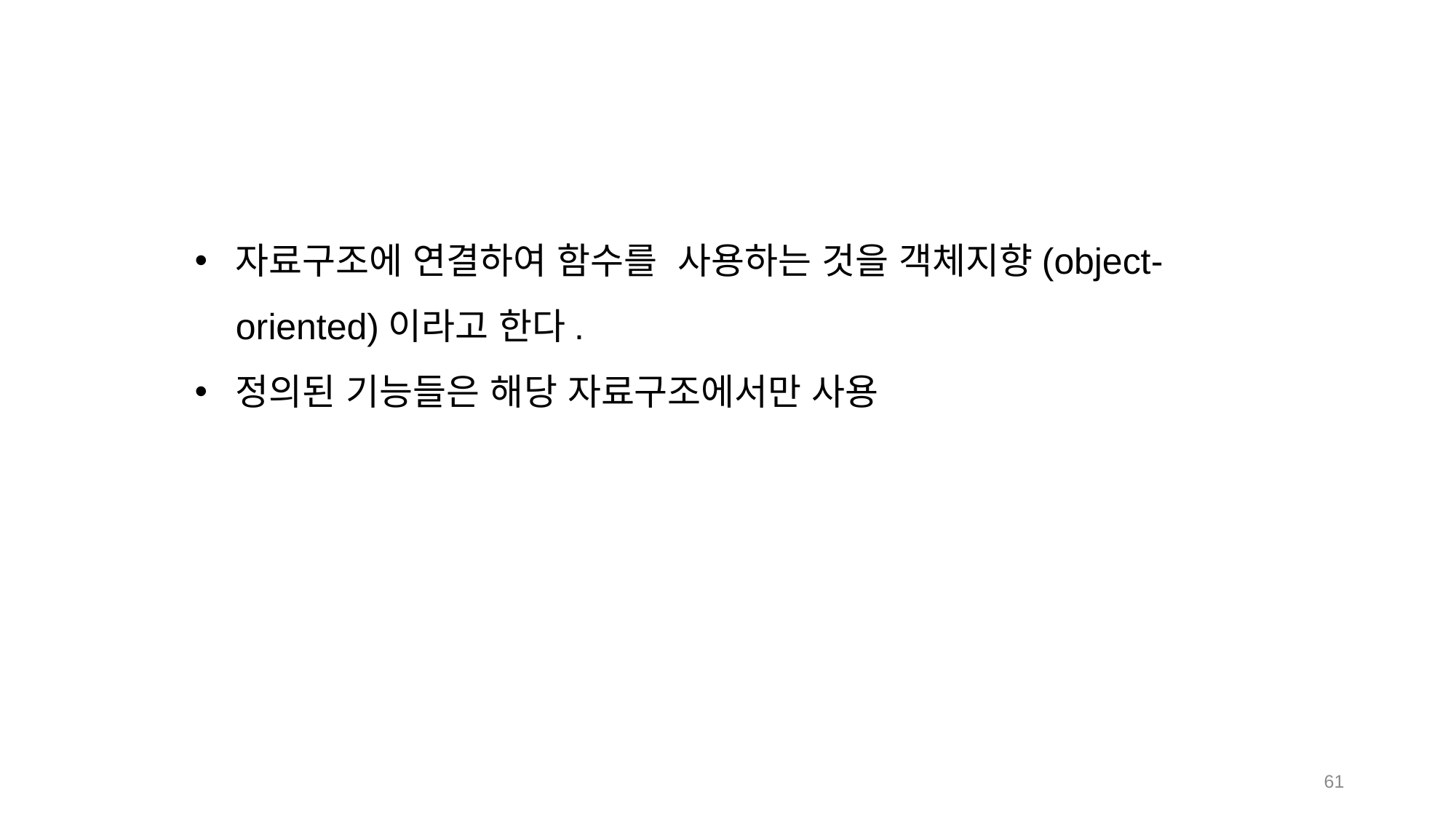

자료구조에 연결하여 함수를  사용하는 것을 객체지향(object-oriented)이라고 한다.
정의된 기능들은 해당 자료구조에서만 사용
61